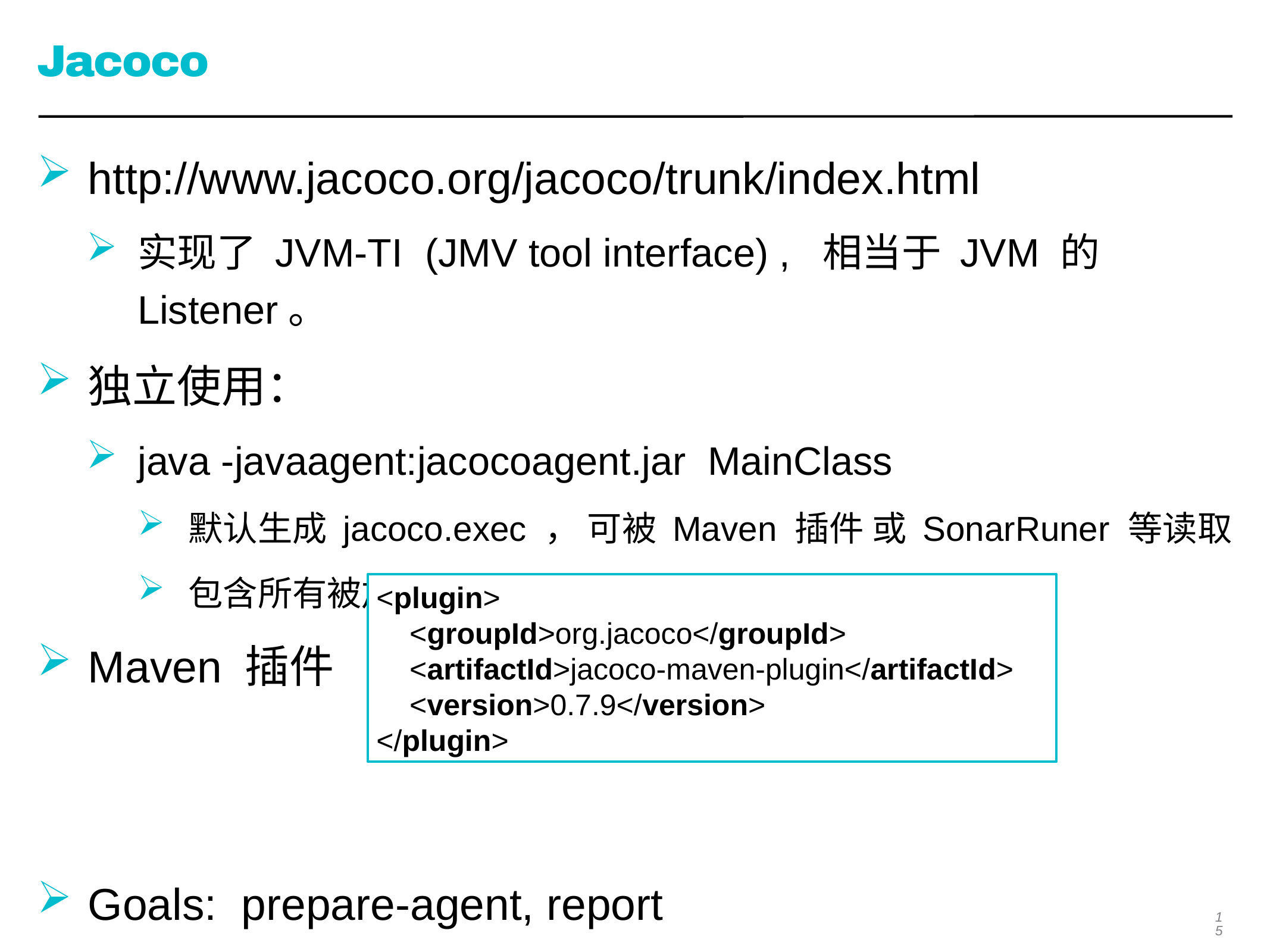

# Jacoco
http://www.jacoco.org/jacoco/trunk/index.html
实现了 JVM-TI  (JMV tool interface) ,  相当于 JVM 的Listener。
独立使用：
java -javaagent:jacocoagent.jar  MainClass
默认生成 jacoco.exec ， 可被 Maven 插件 或 SonarRuner 等读取
包含所有被加载类的数据，可通过参数过滤
Maven 插件

Goals:  prepare-agent, report

<plugin>
    <groupId>org.jacoco</groupId>
    <artifactId>jacoco-maven-plugin</artifactId>
    <version>0.7.9</version>
</plugin>
15